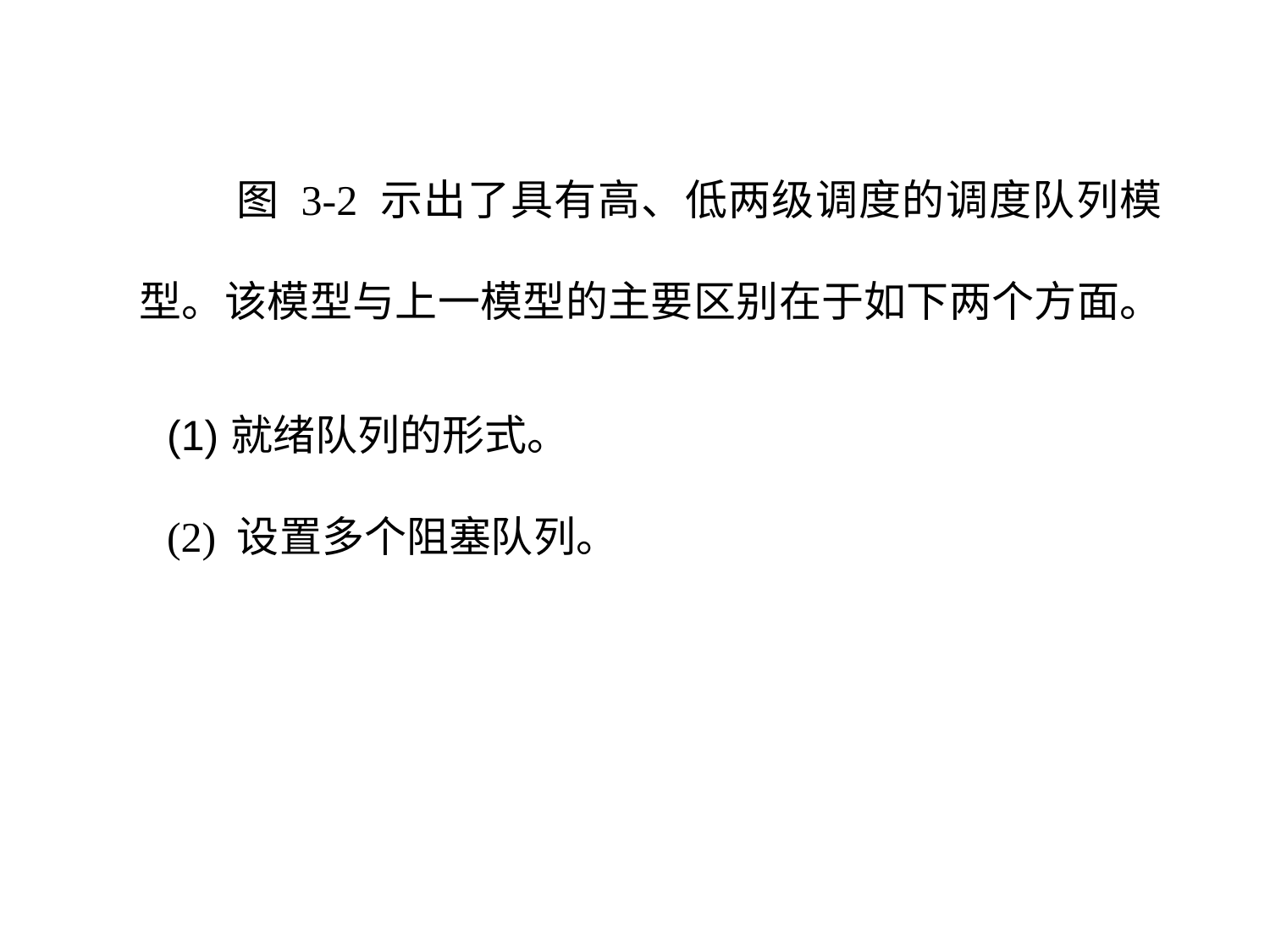

图 3-2 示出了具有高、低两级调度的调度队列模型。该模型与上一模型的主要区别在于如下两个方面。
就绪队列的形式。

(2) 设置多个阻塞队列。